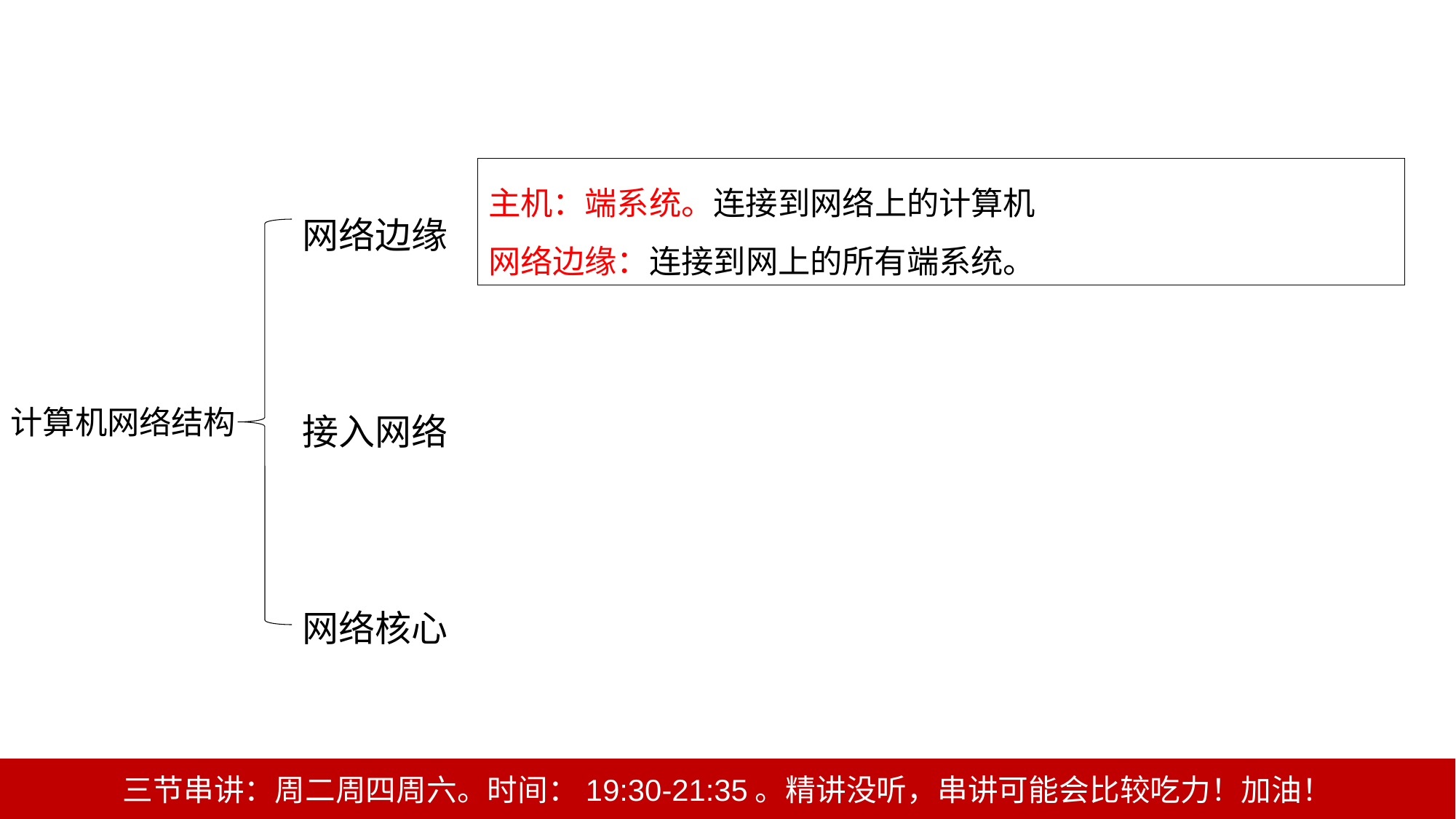

主机：端系统。连接到网络上的计算机
网络边缘：连接到网上的所有端系统。
网络边缘

接入网络

网络核心

计算机网络结构